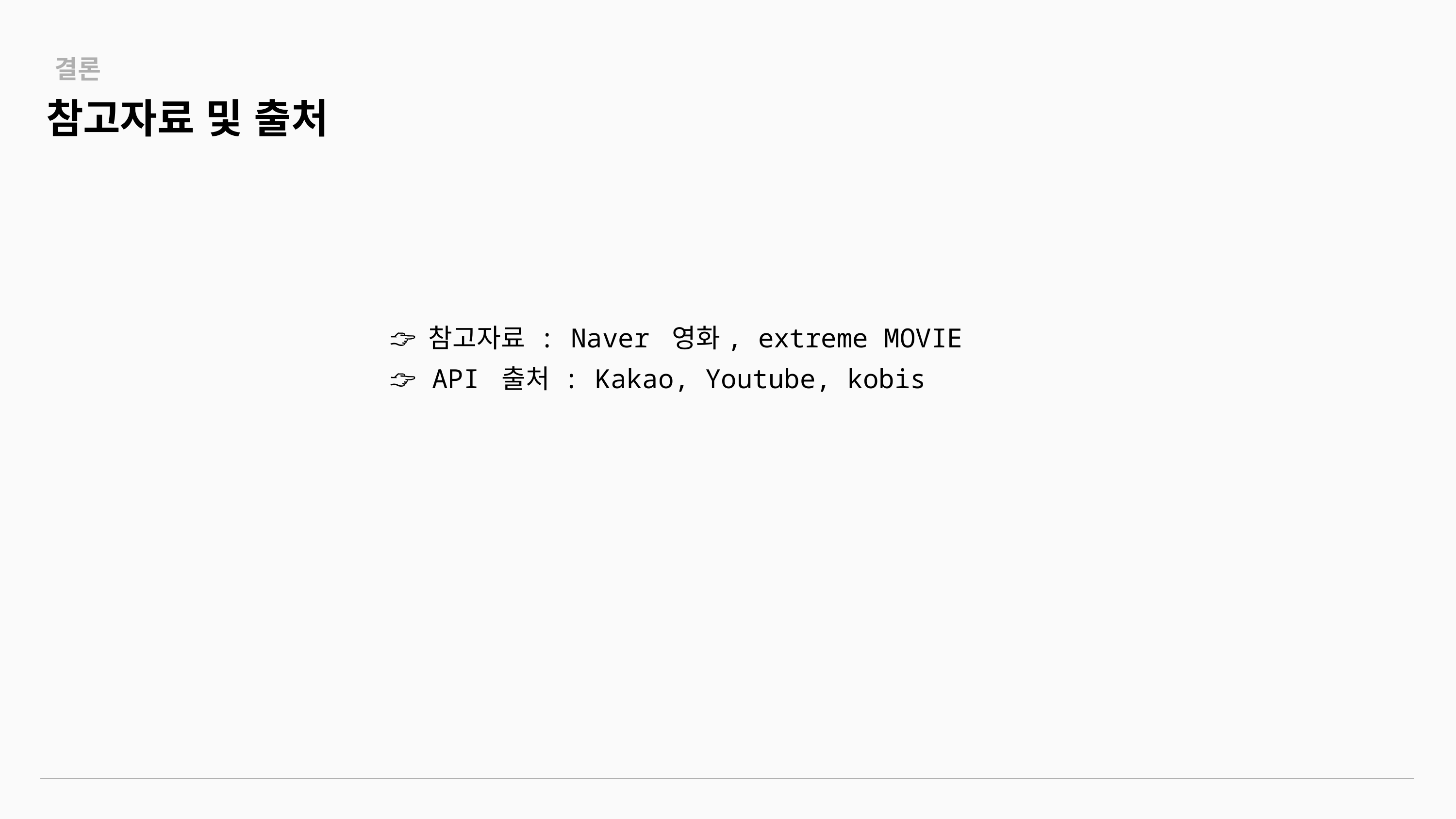

결론
참고자료 및 출처
👉 참고자료 : Naver 영화, extreme MOVIE
👉 API 출처 : Kakao, Youtube, kobis